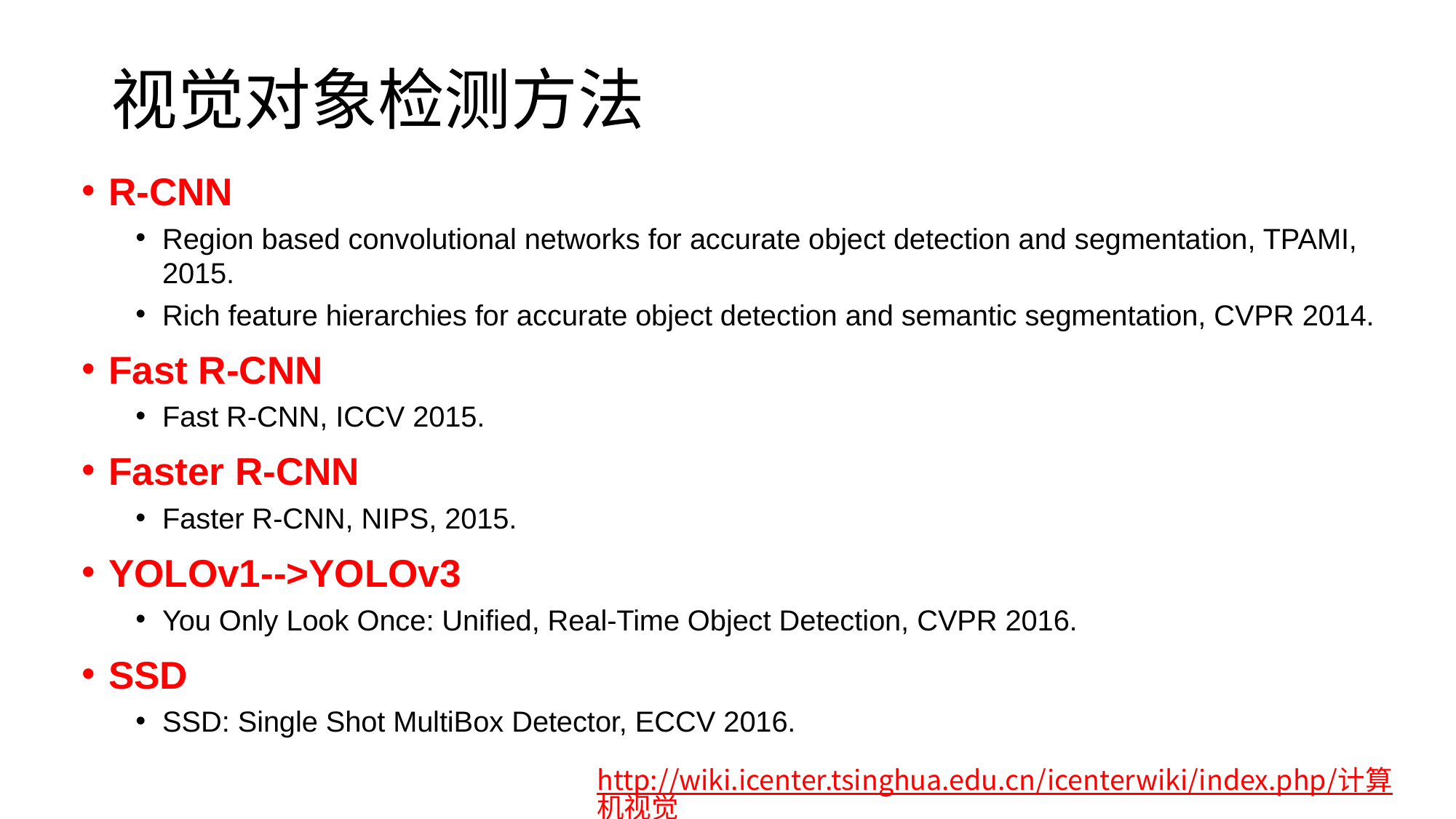

# 视觉对象检测方法
R-CNN
Region based convolutional networks for accurate object detection and segmentation, TPAMI, 2015.
Rich feature hierarchies for accurate object detection and semantic segmentation, CVPR 2014.
Fast R-CNN
Fast R-CNN, ICCV 2015.
Faster R-CNN
Faster R-CNN, NIPS, 2015.
YOLOv1-->YOLOv3
You Only Look Once: Unified, Real-Time Object Detection, CVPR 2016.
SSD
SSD: Single Shot MultiBox Detector, ECCV 2016.
http://wiki.icenter.tsinghua.edu.cn/icenterwiki/index.php/计算机视觉